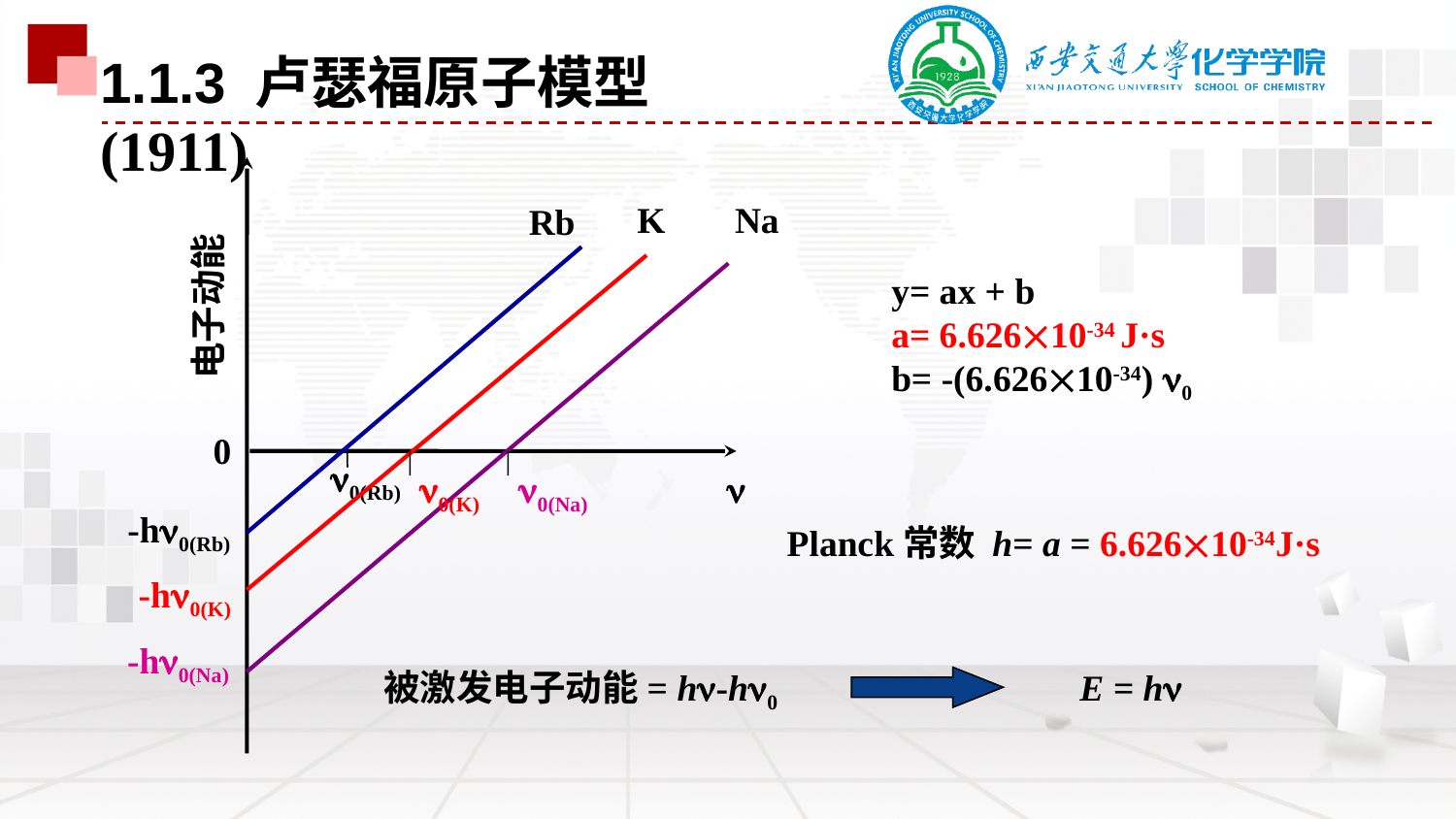

1.1.3 卢瑟福原子模型(1911)

K
Na
Rb

电子动能
0
ν0(Rb)

ν0(K)
ν0(Na)
ν
-hν0(Rb)
-hν0(K)
-hν0(Na)
y= ax + b
a= 6.626×10-34 J·s
b= -(6.626×10-34) ν0
Planck常数 h= a = 6.626×10-34J·s
被激发电子动能= hν-hν0
E = hν